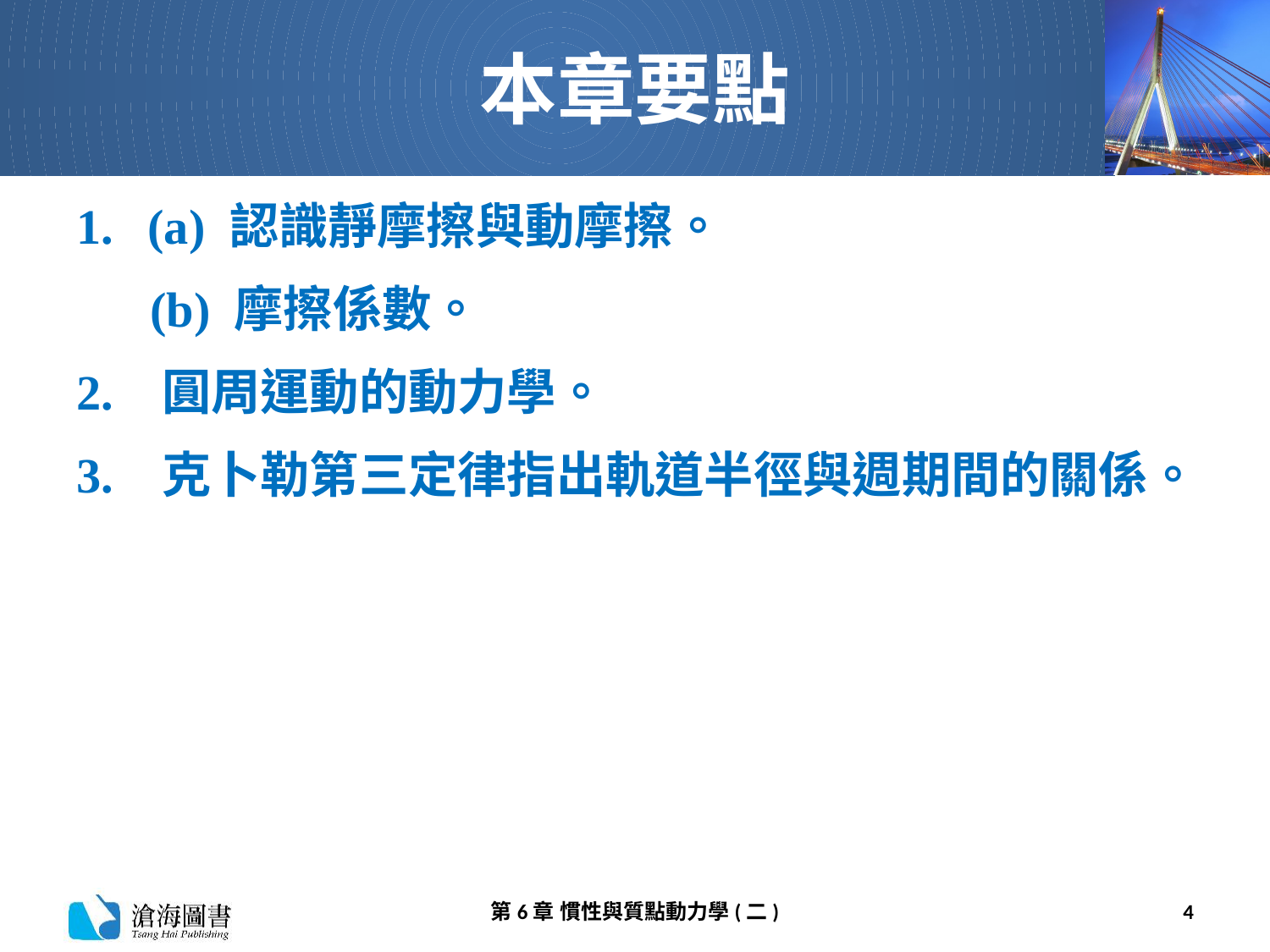

# 本章要點
(a) 認識靜摩擦與動摩擦。
      (b) 摩擦係數。
2.   圓周運動的動力學。
3.   克卜勒第三定律指出軌道半徑與週期間的關係。

第6章 慣性與質點動力學(二)
4